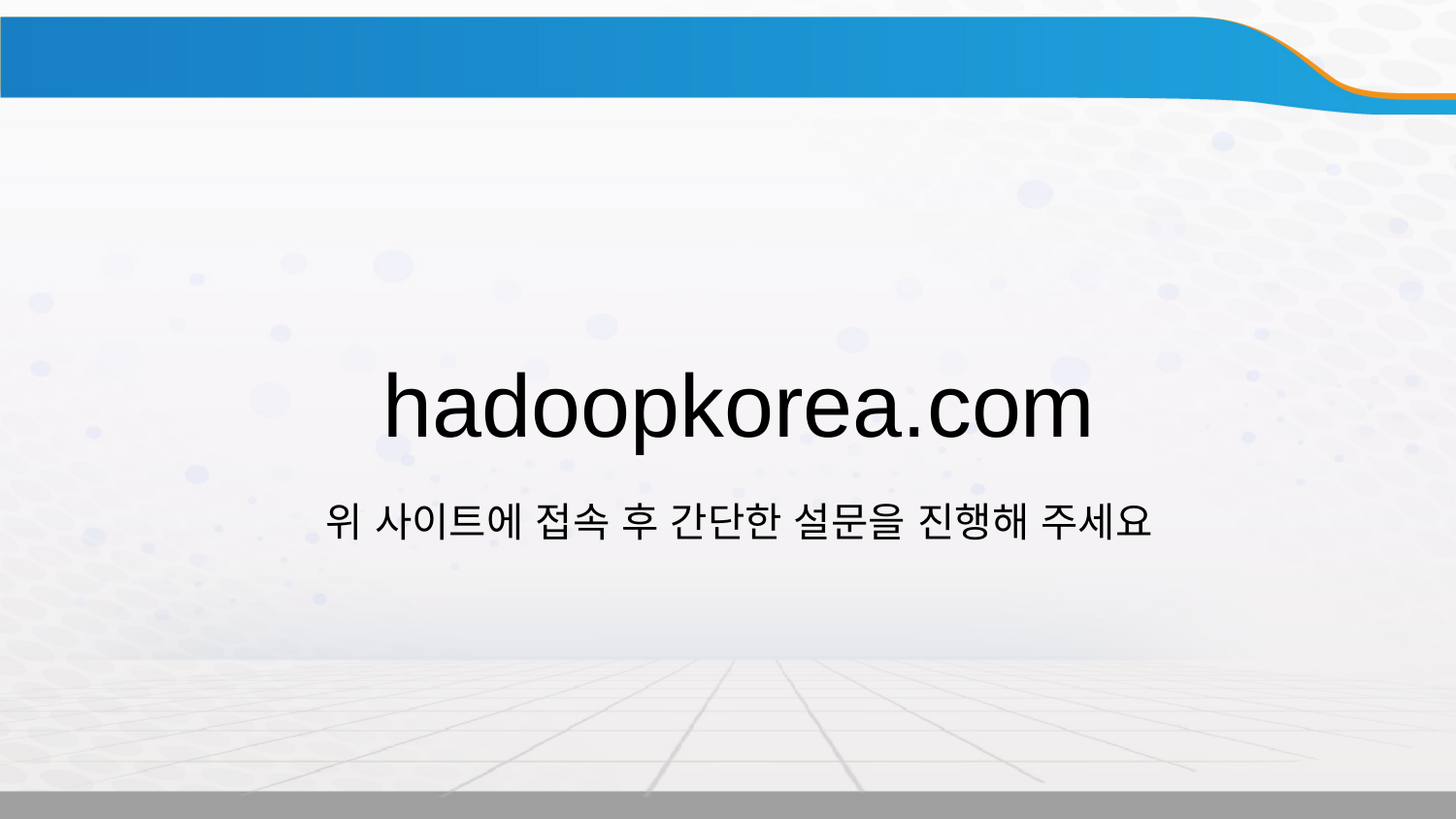

hadoopkorea.com
위 사이트에 접속 후 간단한 설문을 진행해 주세요